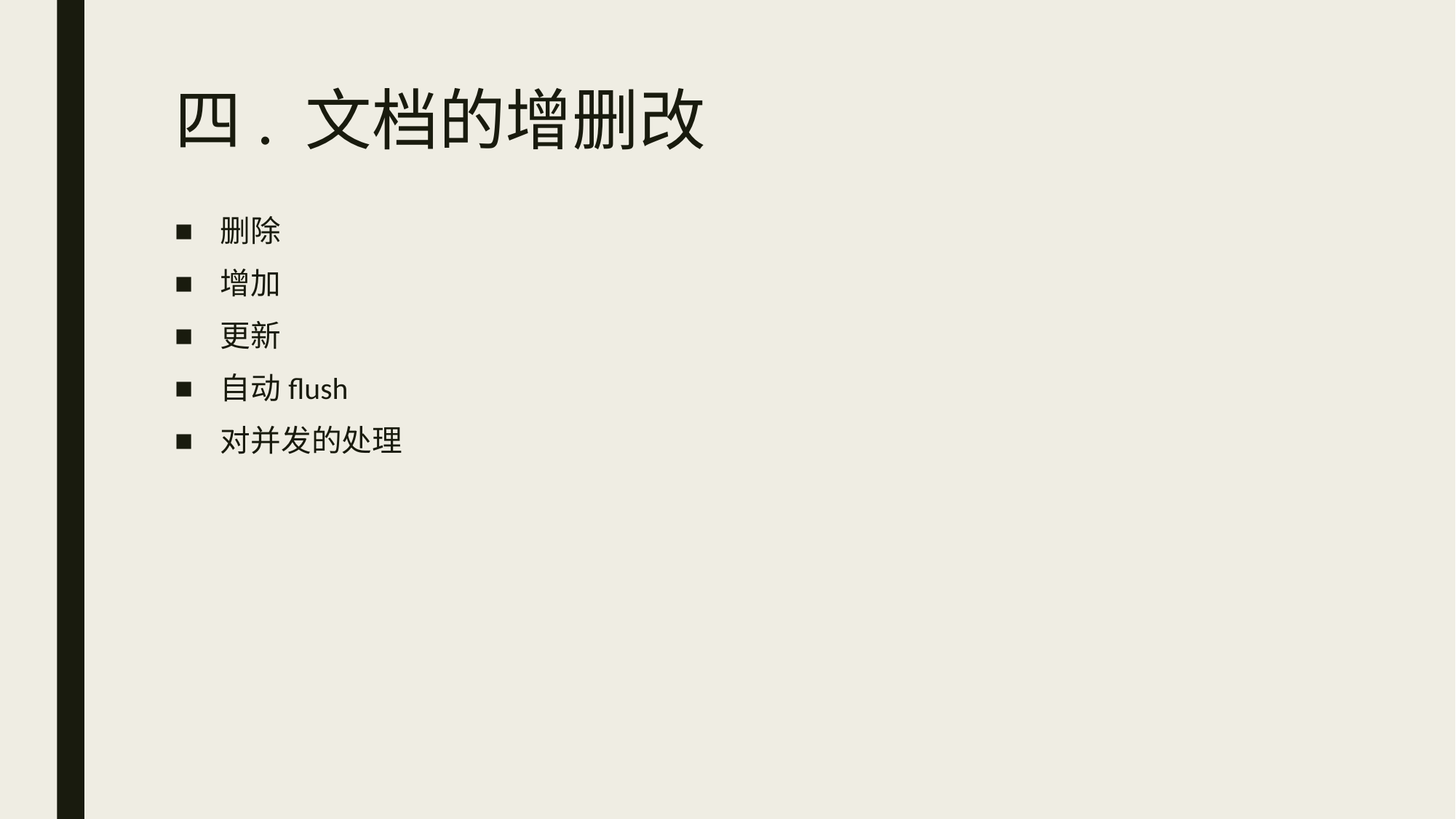

# 四. 文档的增删改
删除
增加
更新
自动flush
对并发的处理